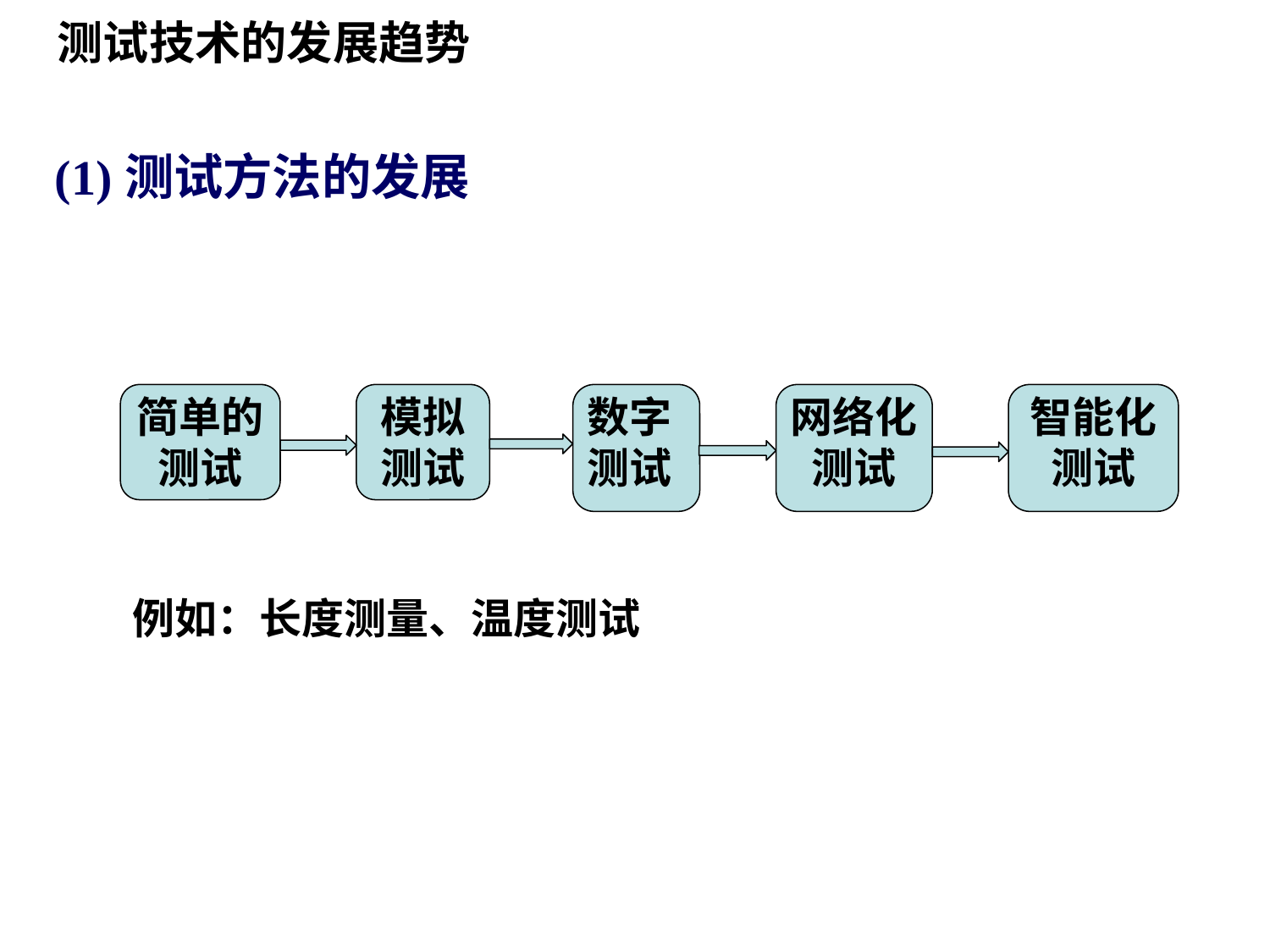

4.测试技术的发展趋势
(1)测试方法的发展

简单的测试

模拟测试
数字测试

网络化测试

智能化测试

例如：长度测量、温度测试